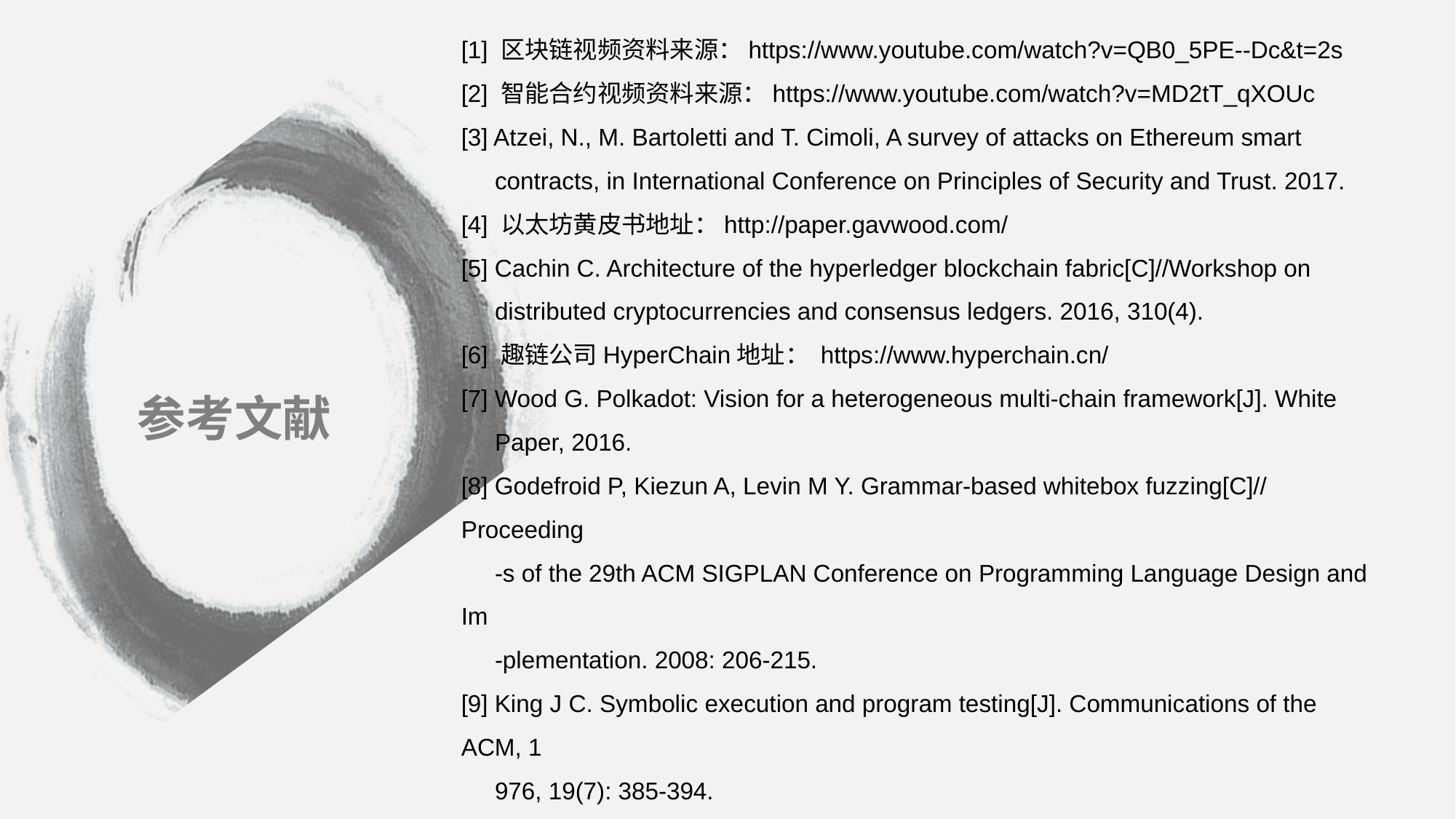

[1] 区块链视频资料来源：https://www.youtube.com/watch?v=QB0_5PE--Dc&t=2s
[2] 智能合约视频资料来源：https://www.youtube.com/watch?v=MD2tT_qXOUc
[3] Atzei, N., M. Bartoletti and T. Cimoli, A survey of attacks on Ethereum smart
     contracts, in International Conference on Principles of Security and Trust. 2017.
[4] 以太坊黄皮书地址：http://paper.gavwood.com/
[5] Cachin C. Architecture of the hyperledger blockchain fabric[C]//Workshop on
     distributed cryptocurrencies and consensus ledgers. 2016, 310(4).
[6] 趣链公司HyperChain地址： https://www.hyperchain.cn/
[7] Wood G. Polkadot: Vision for a heterogeneous multi-chain framework[J]. White
     Paper, 2016.
[8] Godefroid P, Kiezun A, Levin M Y. Grammar-based whitebox fuzzing[C]//Proceeding
     -s of the 29th ACM SIGPLAN Conference on Programming Language Design and Im
     -plementation. 2008: 206-215.
[9] King J C. Symbolic execution and program testing[J]. Communications of the ACM, 1
     976, 19(7): 385-394.
[10] Chess B, McGraw G. Static analysis for security[J]. IEEE security & privacy, 2004, 2(6):
       76-79.

参考文献